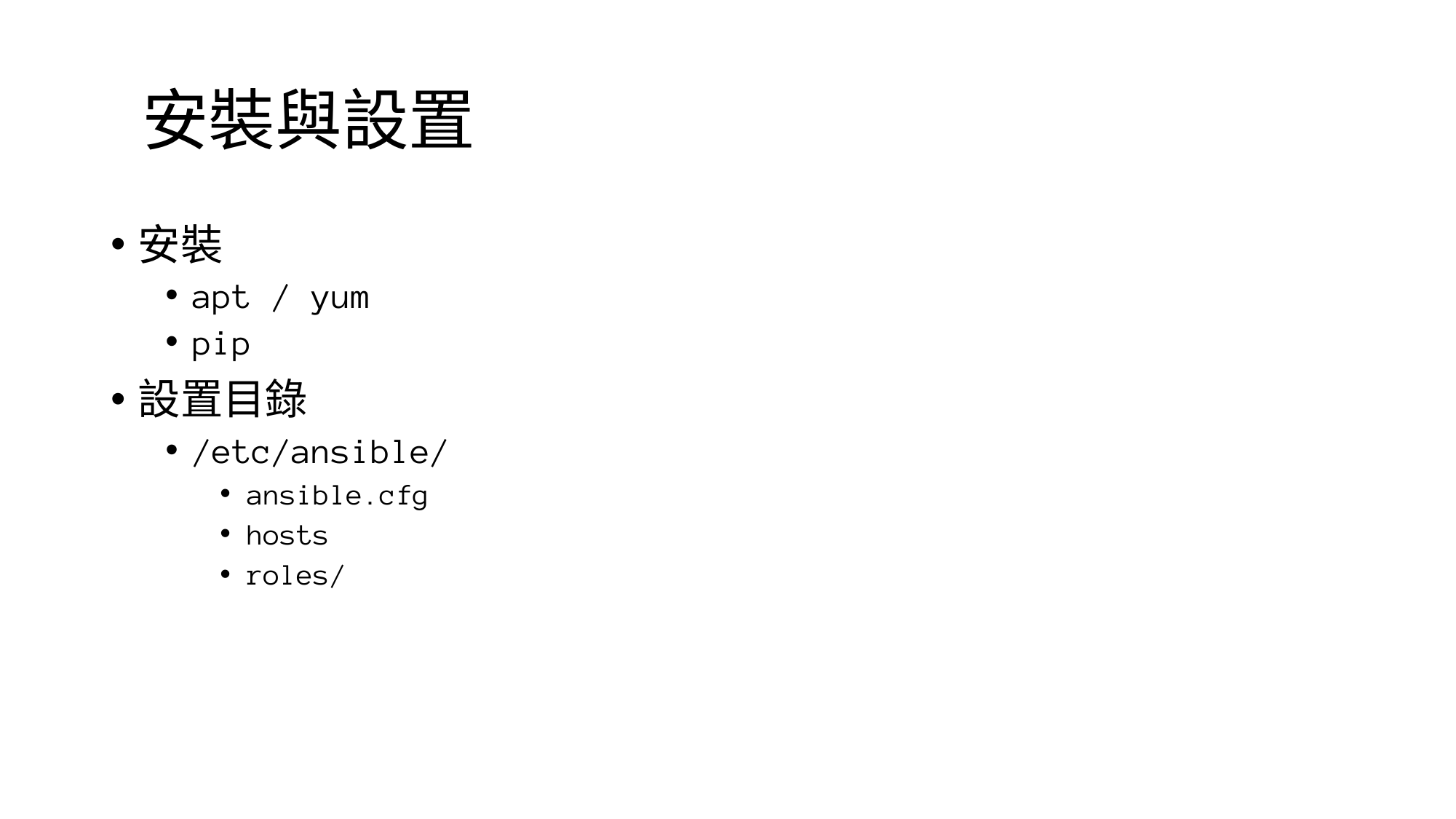

# 安裝與設置
安裝
apt / yum
pip
設置目錄
/etc/ansible/
ansible.cfg
hosts
roles/